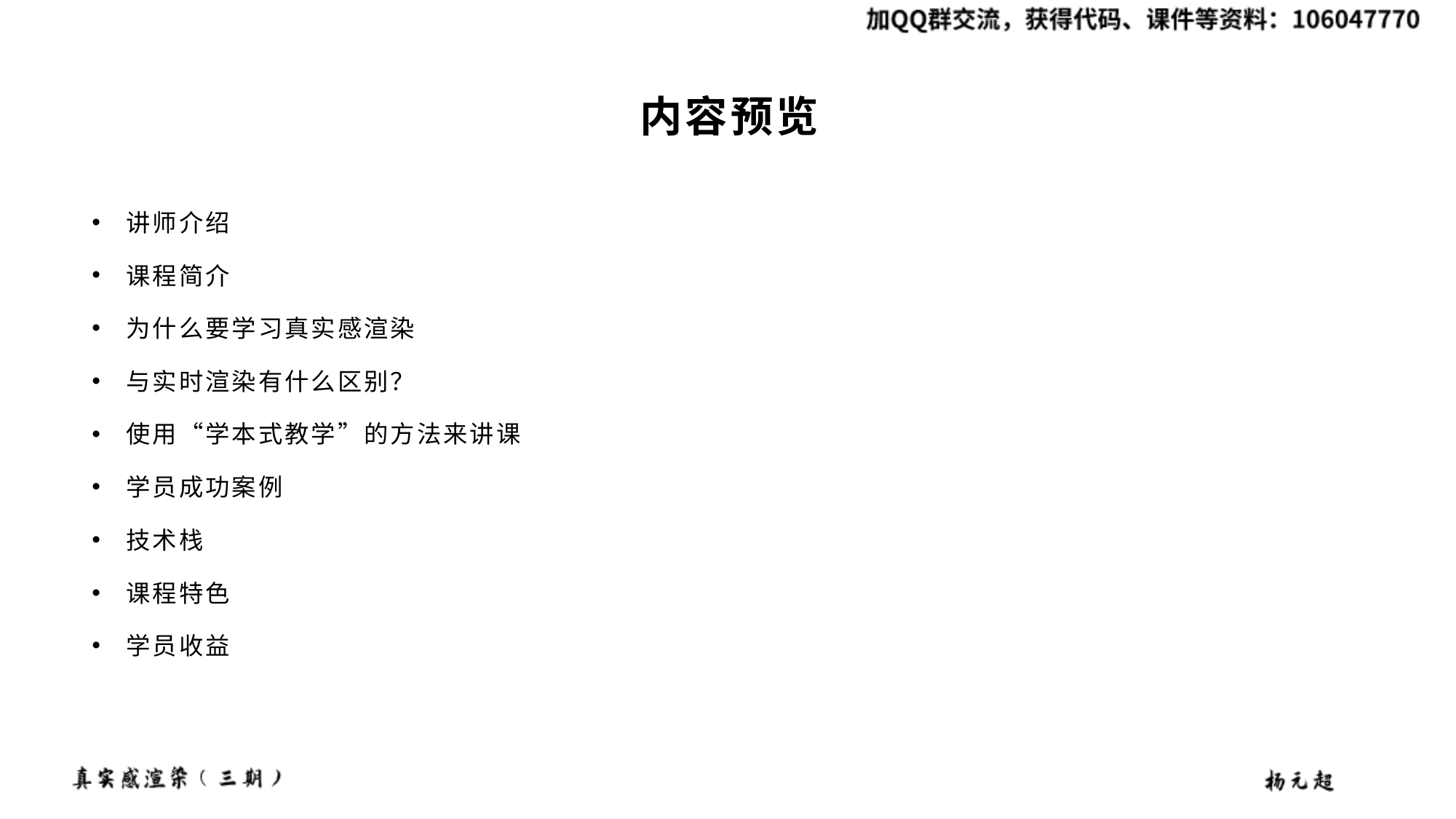

# 内容预览
讲师介绍
课程简介
为什么要学习真实感渲染
与实时渲染有什么区别？​
使用“学本式教学”的方法来讲课
学员成功案例
技术栈
课程特色
学员收益